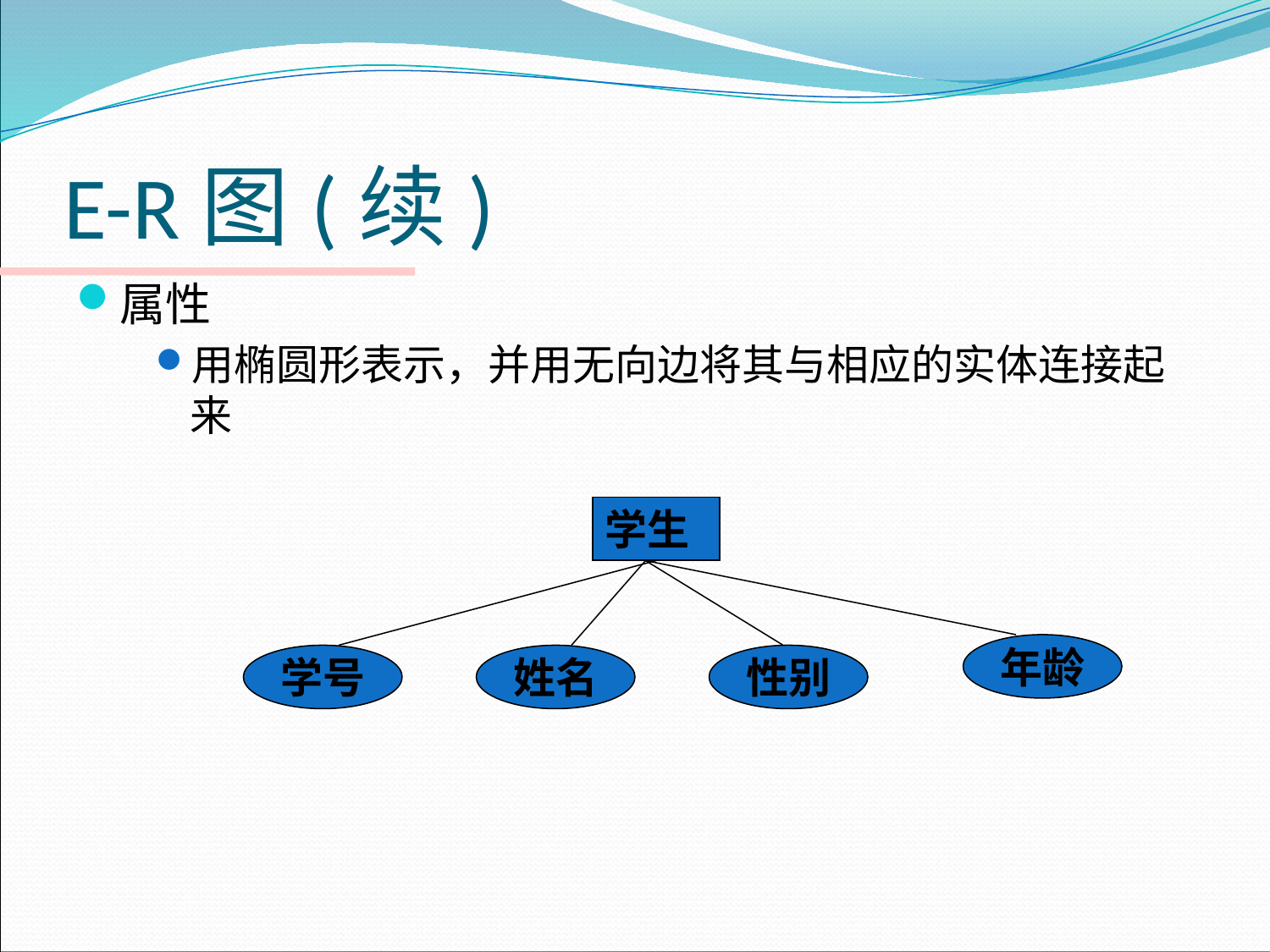

# E-R图(续)
属性
用椭圆形表示，并用无向边将其与相应的实体连接起来
学生

年龄
学号
姓名
性别
49